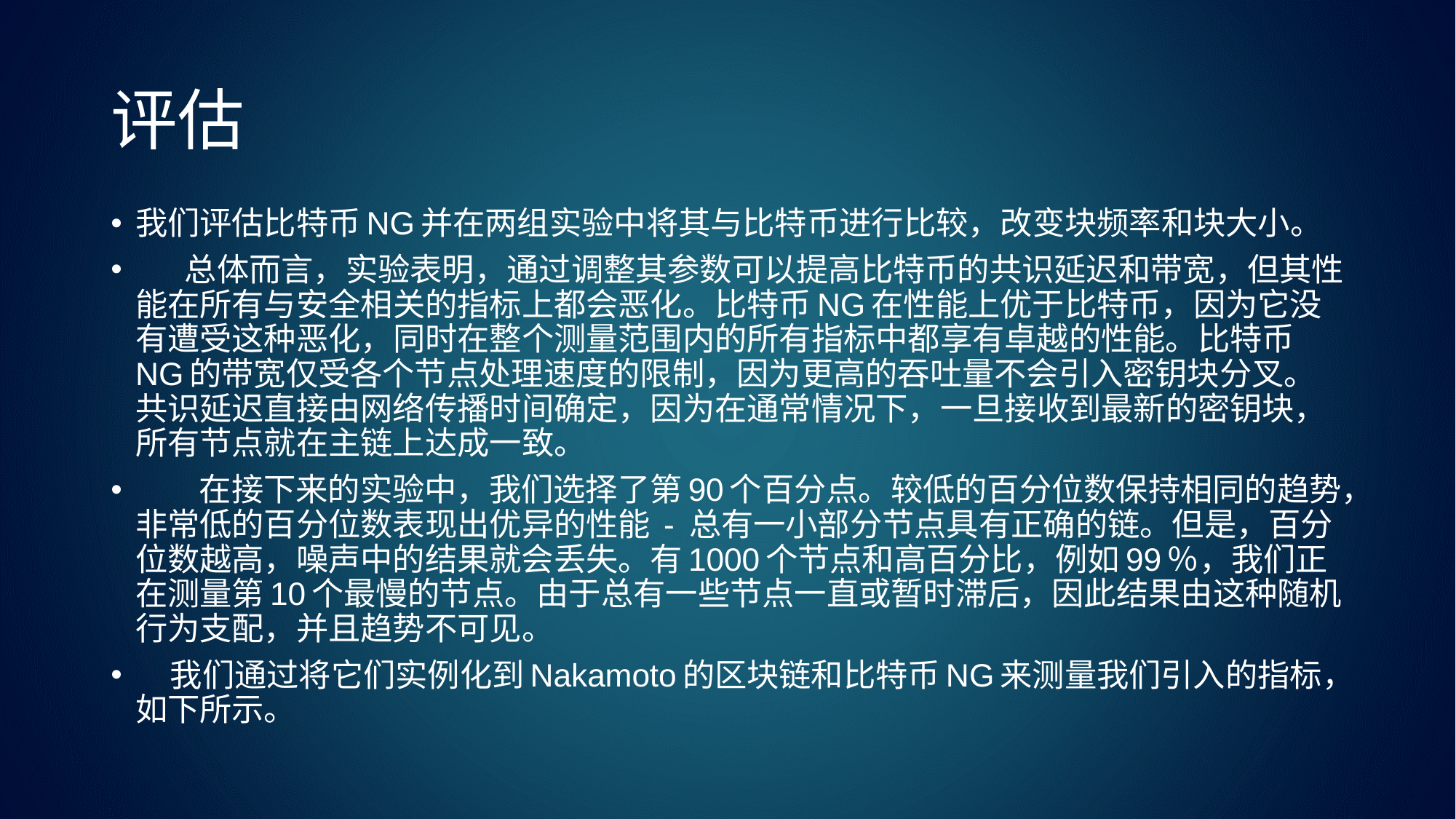

# 评估
我们评估比特币NG并在两组实验中将其与比特币进行比较，改变块频率和块大小。
      总体而言，实验表明，通过调整其参数可以提高比特币的共识延迟和带宽，但其性能在所有与安全相关的指标上都会恶化。比特币NG在性能上优于比特币，因为它没有遭受这种恶化，同时在整个测量范围内的所有指标中都享有卓越的性能。比特币NG的带宽仅受各个节点处理速度的限制，因为更高的吞吐量不会引入密钥块分叉。共识延迟直接由网络传播时间确定，因为在通常情况下，一旦接收到最新的密钥块，所有节点就在主链上达成一致。
        在接下来的实验中，我们选择了第90个百分点。较低的百分位数保持相同的趋势，非常低的百分位数表现出优异的性能 - 总有一小部分节点具有正确的链。但是，百分位数越高，噪声中的结果就会丢失。有1000个节点和高百分比，例如99％，我们正在测量第10个最慢的节点。由于总有一些节点一直或暂时滞后，因此结果由这种随机行为支配，并且趋势不可见。
    我们通过将它们实例化到Nakamoto的区块链和比特币NG来测量我们引入的指标，如下所示。